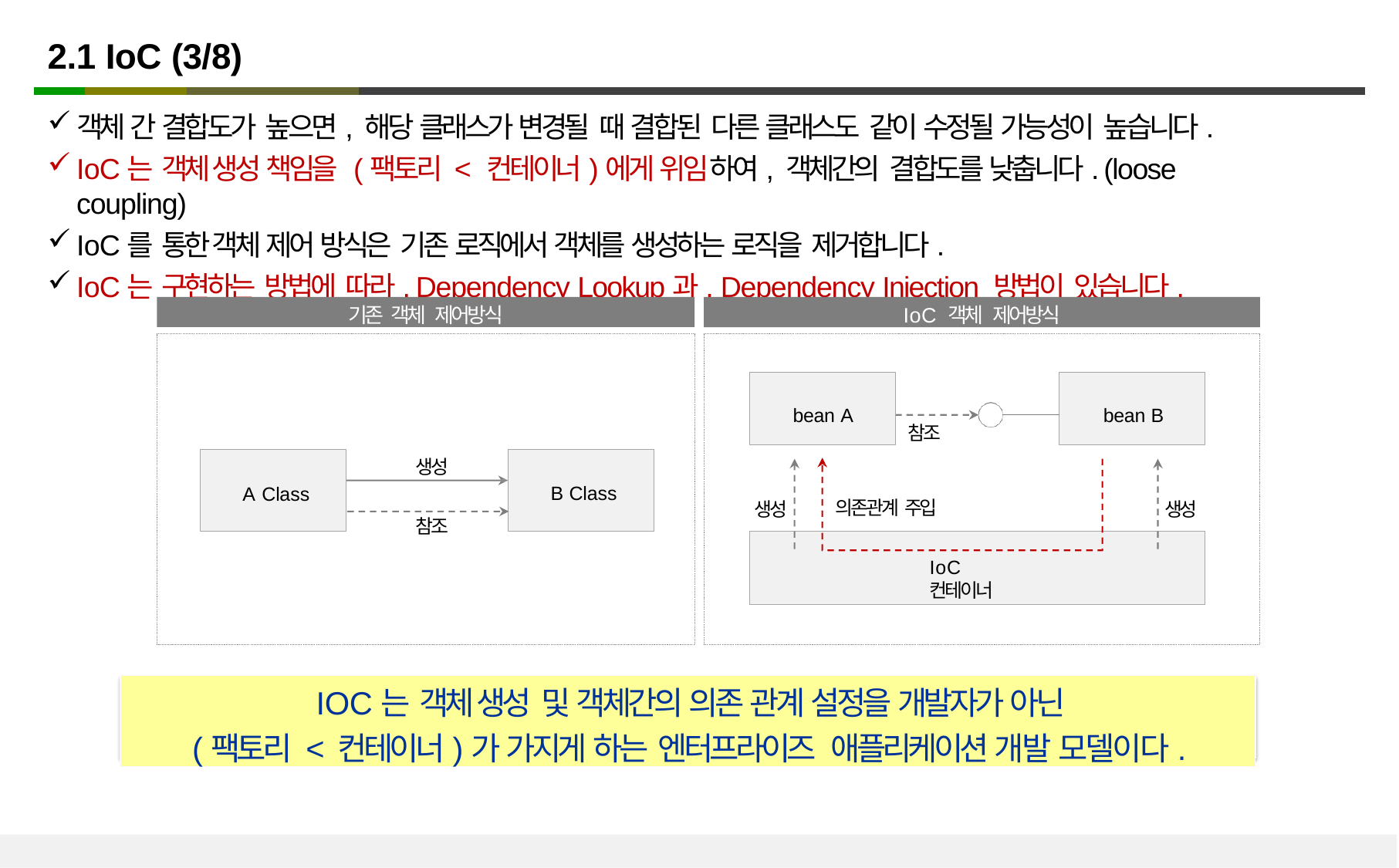

# 2.1 IoC (3/8)
객체 간 결합도가 높으면, 해당 클래스가 변경될  때 결합된  다른 클래스도  같이 수정될  가능성이 높습니다.
IoC는 객체 생성 책임을 (팩토리 < 컨테이너)에게 위임하여, 객체간의  결합도를 낮춥니다. (loose coupling)
IoC를 통한 객체 제어 방식은 기존 로직에서 객체를  생성하는  로직을 제거합니다.
IoC는 구현하는 방법에  따라, Dependency Lookup과, Dependency Injection 방법이 있습니다.
기존   객체  제어방식
IoC 객체  제어방식

bean A

bean B

참조

B Class

A Class
생성

의존관계 주입
생성
생성

참조

IoC 컨테이너

IOC는 객체 생성 및 객체간의 의존 관계 설정을 개발자가 아닌
(팩토리 < 컨테이너)가 가지게 하는 엔터프라이즈 애플리케이션 개발 모델이다.